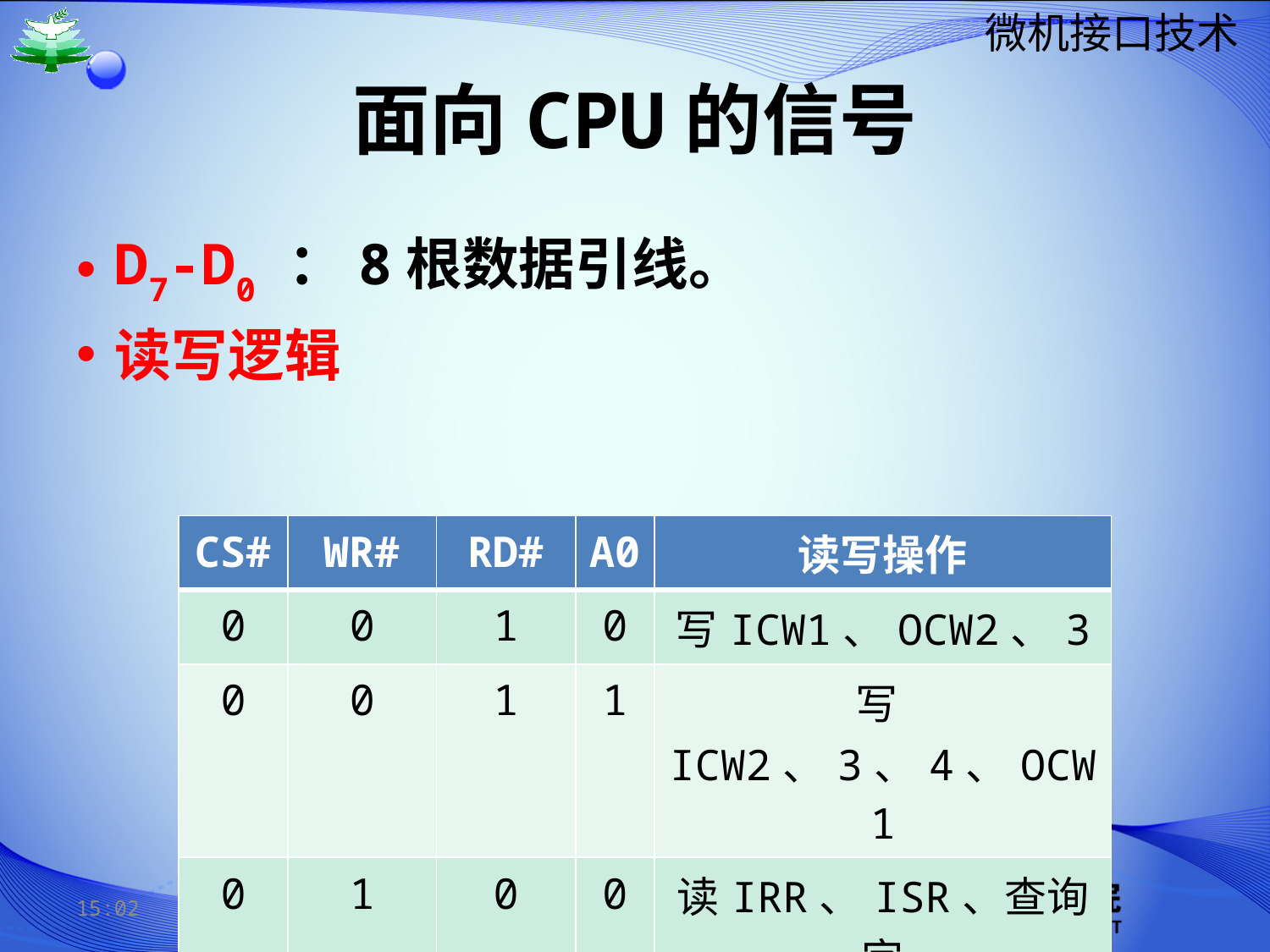

# 面向CPU的信号
D7-D0 ：8根数据引线。
读写逻辑

| CS# | WR# | RD# | A0 | 读写操作 |
| --- | --- | --- | --- | --- |
| 0 | 0 | 1 | 0 | 写ICW1、OCW2、3 |
| 0 | 0 | 1 | 1 | 写ICW2、3、4、OCW1 |
| 0 | 1 | 0 | 0 | 读IRR、ISR、查询字 |
| 0 | 1 | 0 | 1 | 读IMR |
15:02